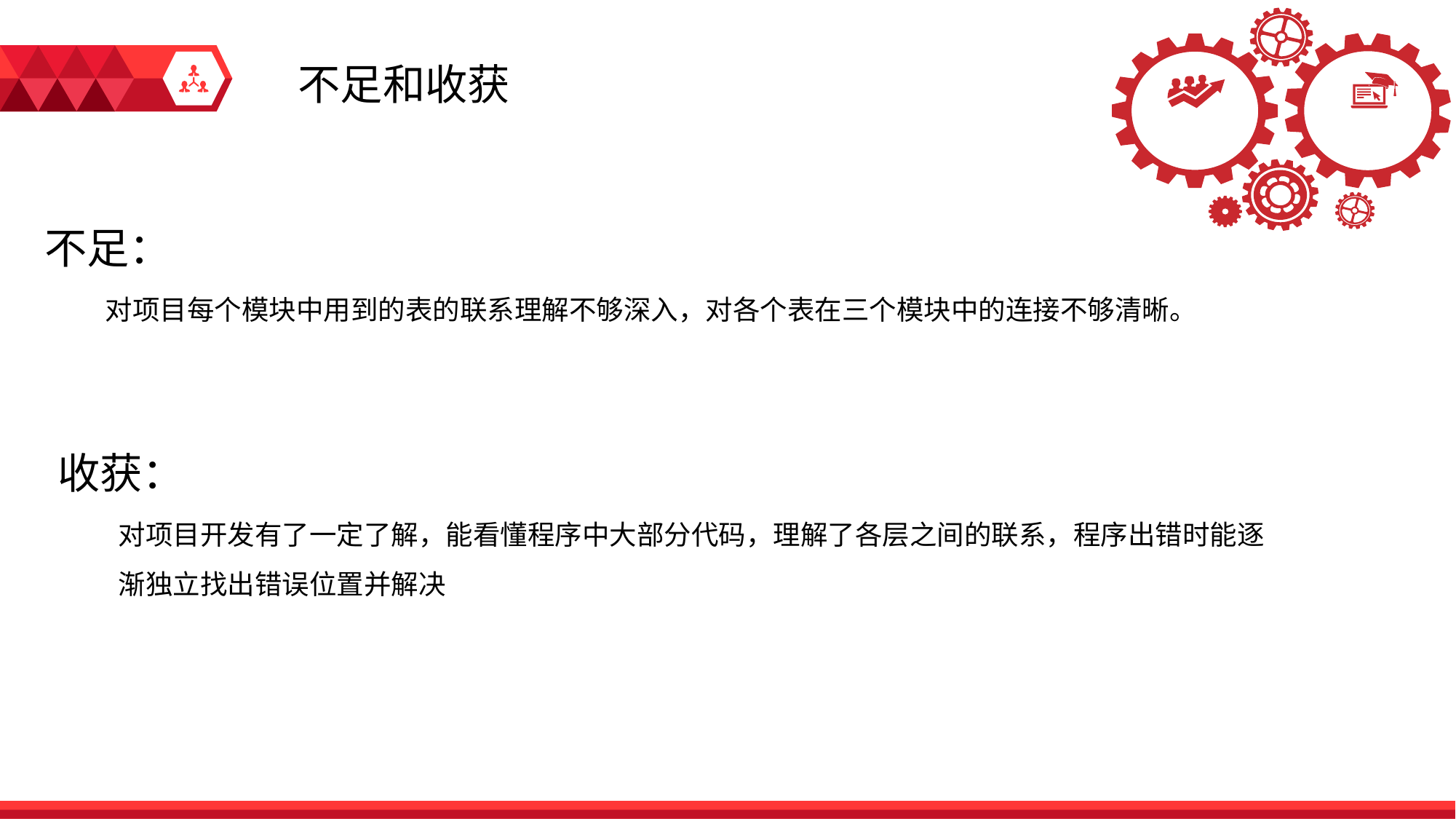

不足和收获

不足：

对项目每个模块中用到的表的联系理解不够深入，对各个表在三个模块中的连接不够清晰。

收获：

对项目开发有了一定了解，能看懂程序中大部分代码，理解了各层之间的联系，程序出错时能逐渐独立找出错误位置并解决